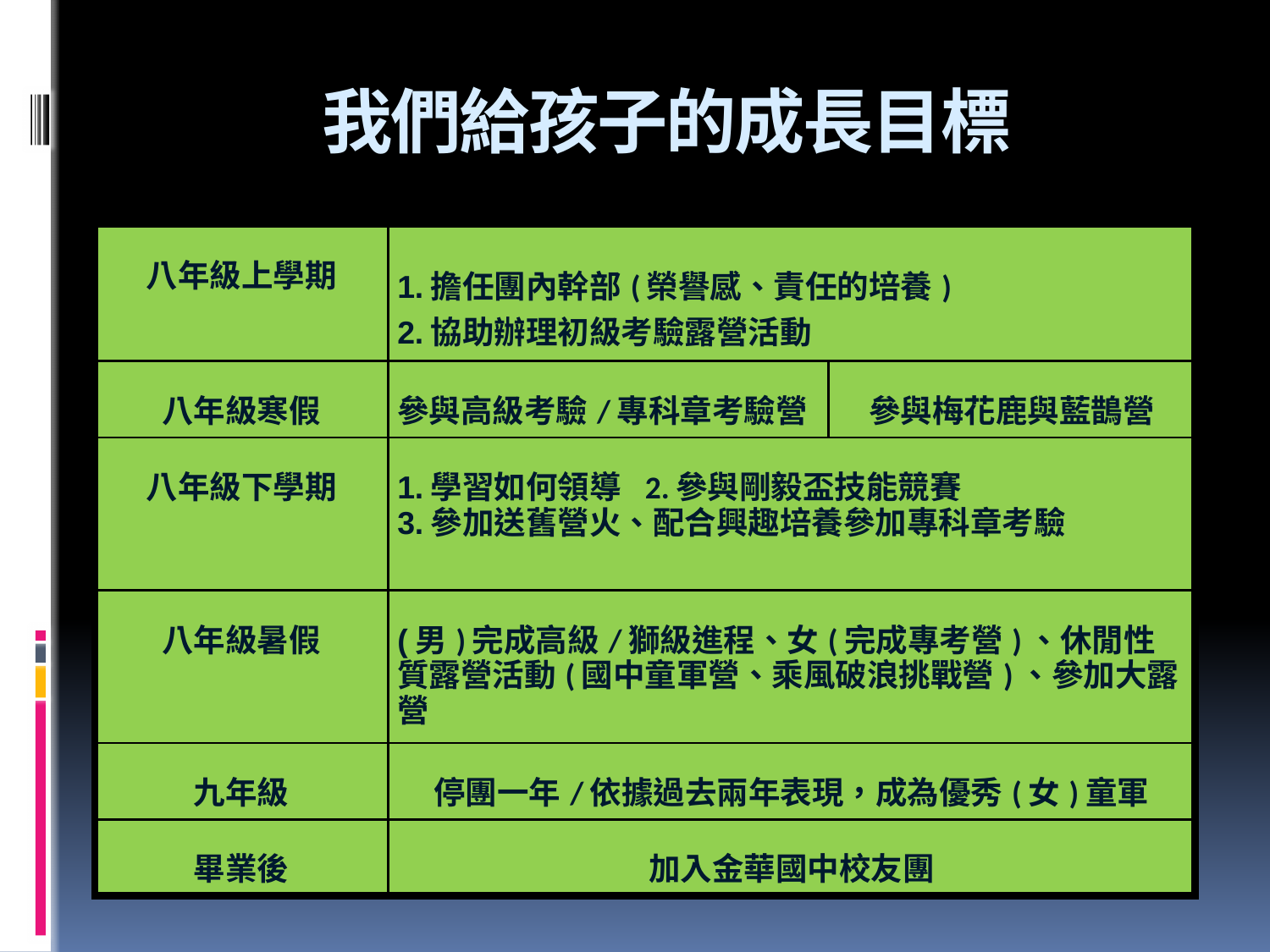

# 我們給孩子的成長目標
| 八年級上學期 | 1.擔任團內幹部(榮譽感、責任的培養) 2.協助辦理初級考驗露營活動 |  |
| --- | --- | --- |
| 八年級寒假 | 參與高級考驗/專科章考驗營 | 參與梅花鹿與藍鵲營 |
| 八年級下學期 | 1.學習如何領導 2.參與剛毅盃技能競賽 3.參加送舊營火、配合興趣培養參加專科章考驗 |  |
| 八年級暑假 | (男)完成高級/獅級進程、女(完成專考營)、休閒性質露營活動(國中童軍營、乘風破浪挑戰營)、參加大露營 |  |
| 九年級 | 停團一年/依據過去兩年表現，成為優秀(女)童軍 |  |
| 畢業後 | 加入金華國中校友團 |  |